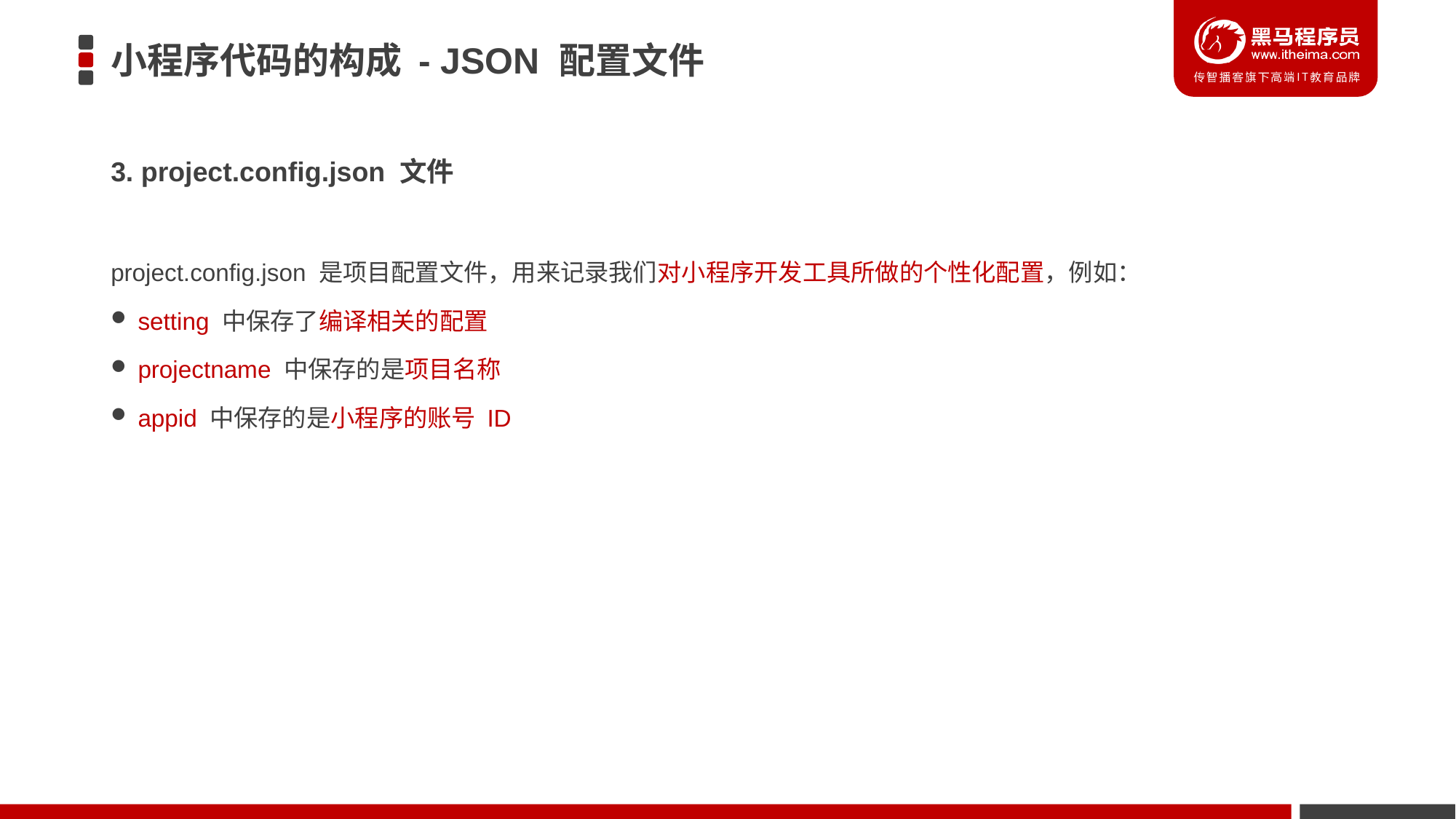

# 小程序代码的构成 - JSON 配置文件
3. project.config.json 文件
project.config.json 是项目配置文件，用来记录我们对小程序开发工具所做的个性化配置，例如：
 setting 中保存了编译相关的配置
 projectname 中保存的是项目名称
 appid 中保存的是小程序的账号 ID